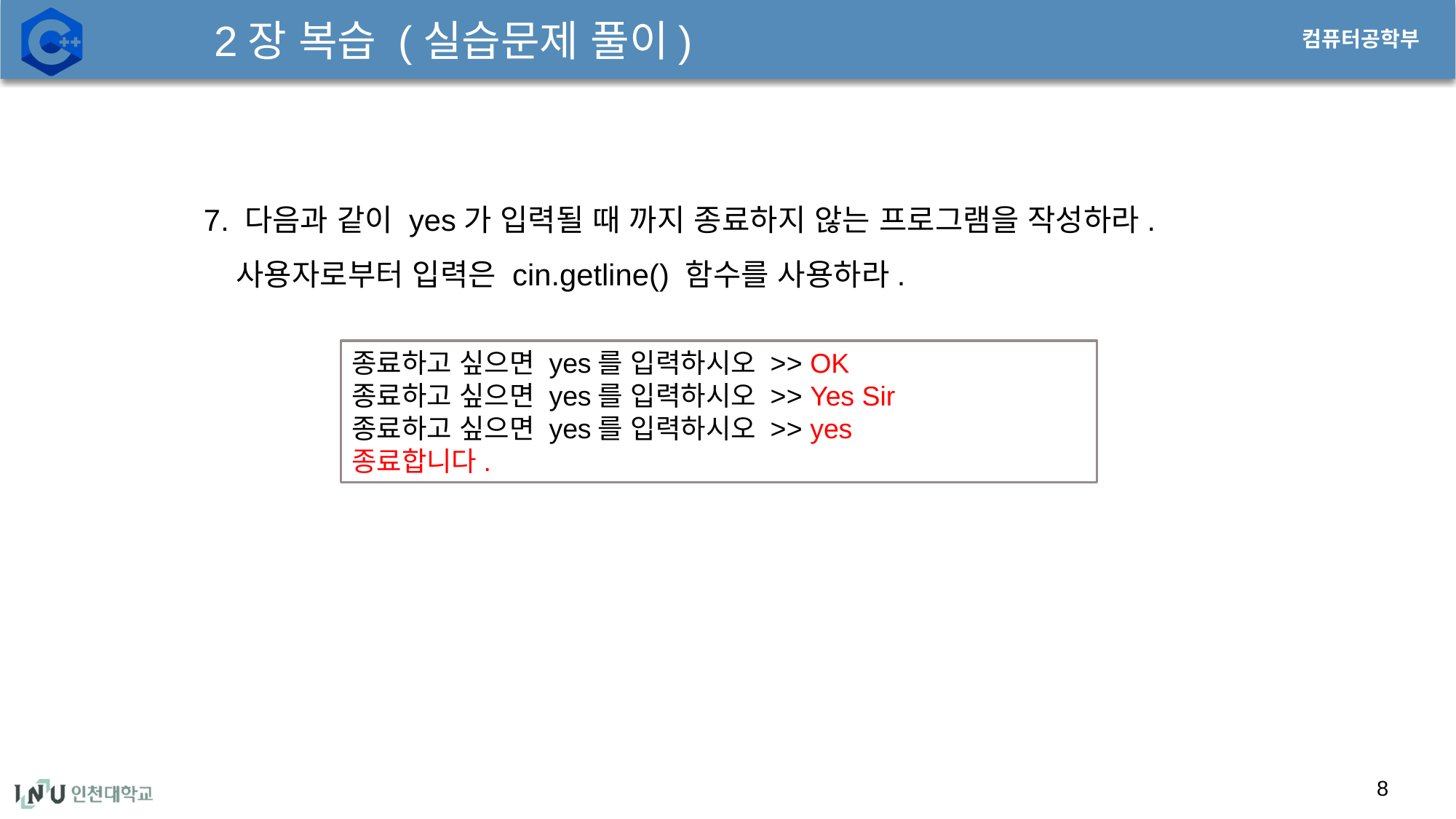

# 2장 복습 (실습문제 풀이)
7. 다음과 같이 yes가 입력될 때 까지 종료하지 않는 프로그램을 작성하라. 사용자로부터 입력은 cin.getline() 함수를 사용하라.

종료하고 싶으면 yes를 입력하시오 >> OK
종료하고 싶으면 yes를 입력하시오 >> Yes Sir
종료하고 싶으면 yes를 입력하시오 >> yes
종료합니다.